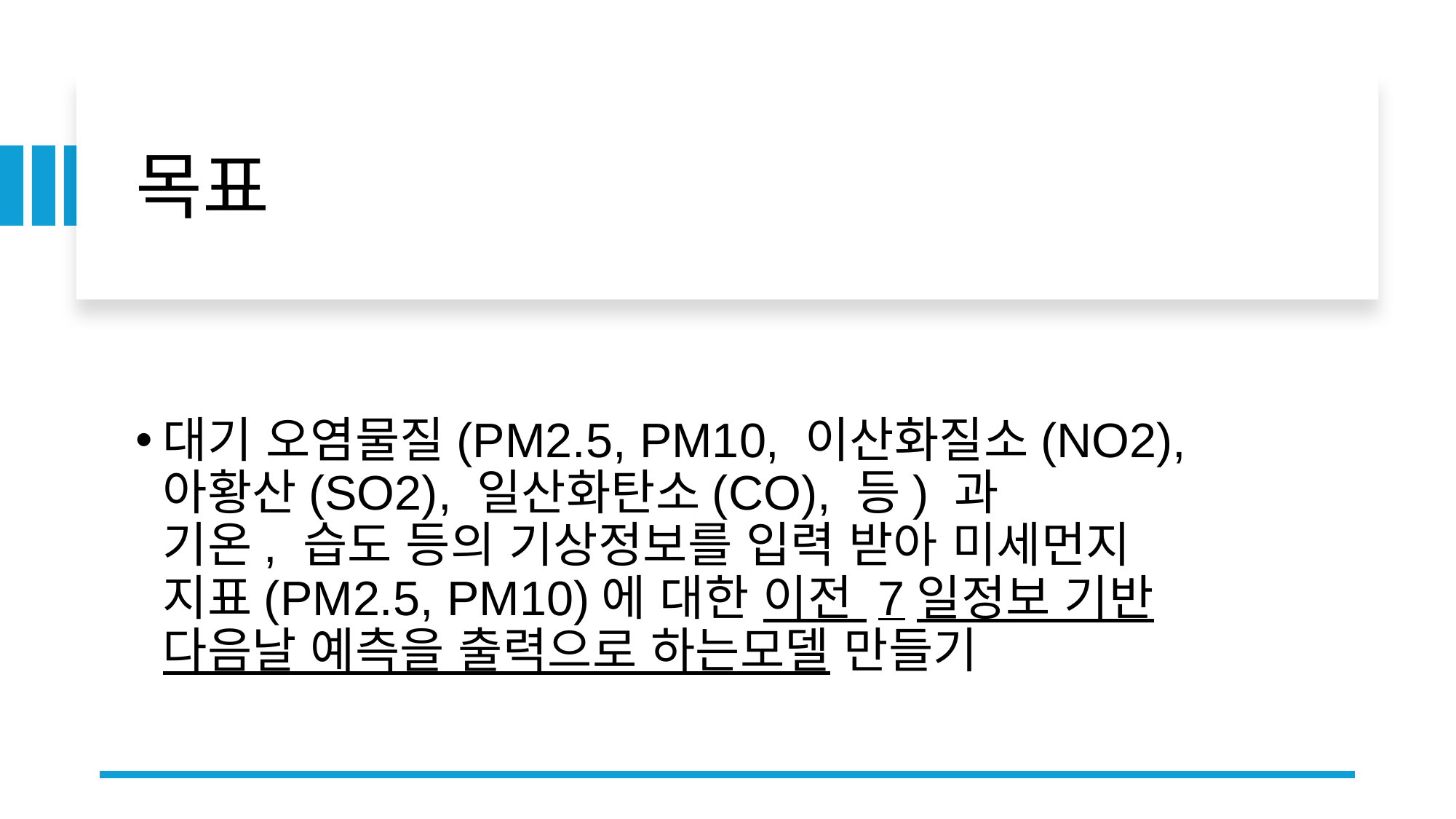

# 목표

대기 오염물질(PM2.5, PM10, 이산화질소(NO2),
아황산(SO2), 일산화탄소(CO), 등) 과
기온, 습도 등의 기상정보를 입력 받아 미세먼지
지표(PM2.5, PM10)에 대한 이전 7일정보 기반 다음날 예측을 출력으로 하는모델 만들기